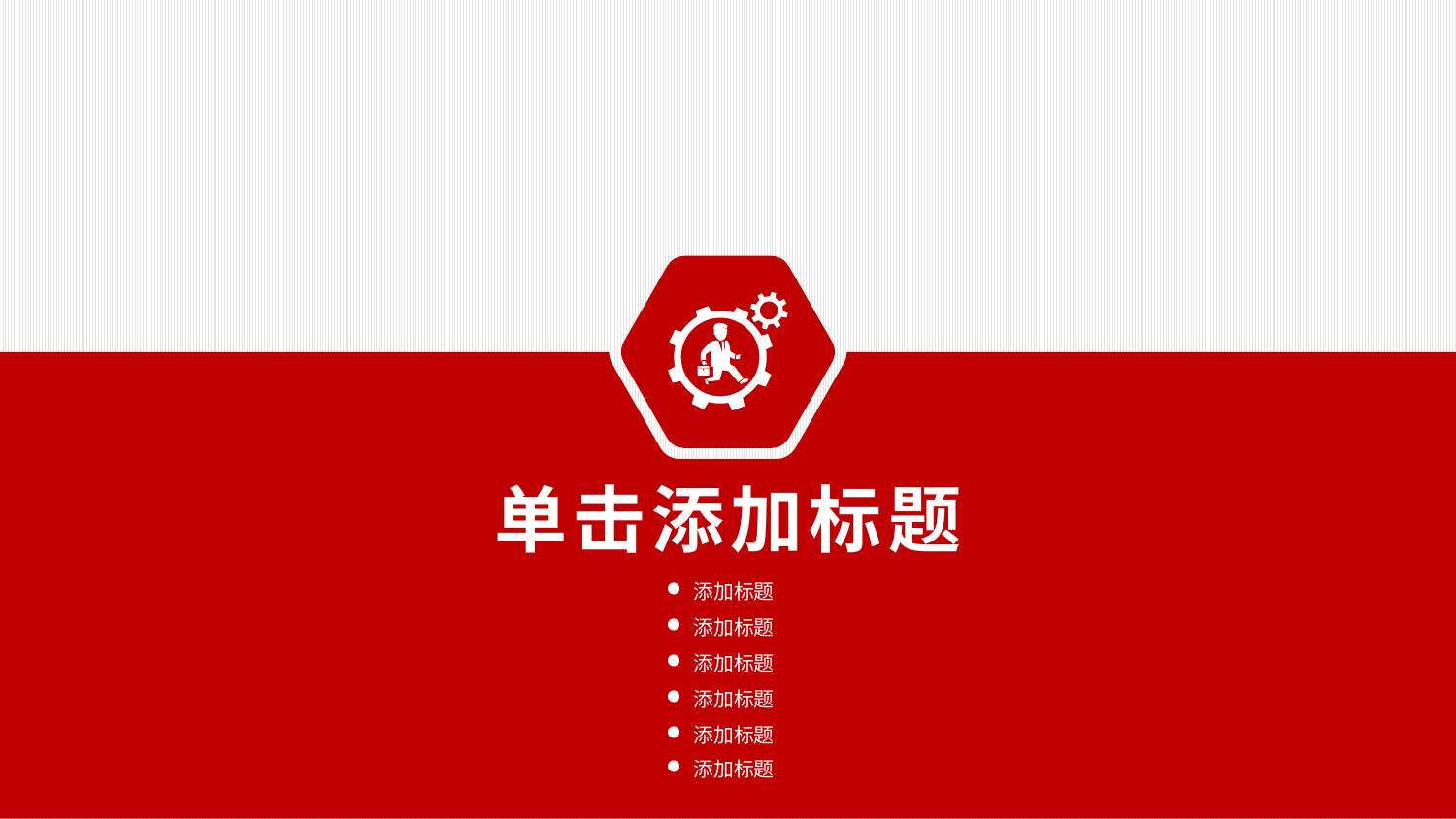

单击添加标题
添加标题
添加标题
添加标题
添加标题
添加标题
添加标题